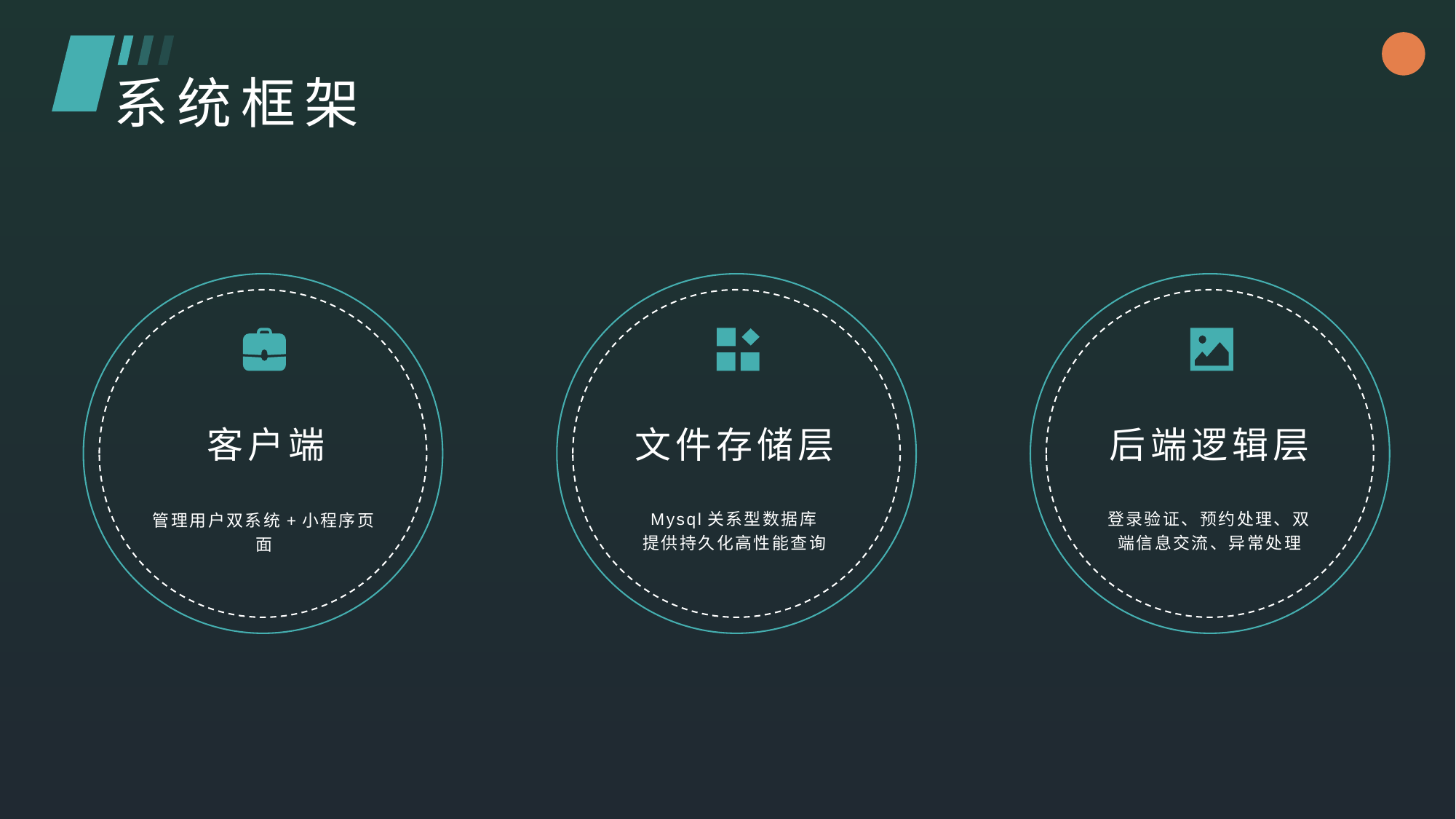

系统框架

客户端
文件存储层
后端逻辑层
Mysql关系型数据库
提供持久化高性能查询
登录验证、预约处理、双端信息交流、异常处理

管理用户双系统+小程序页面